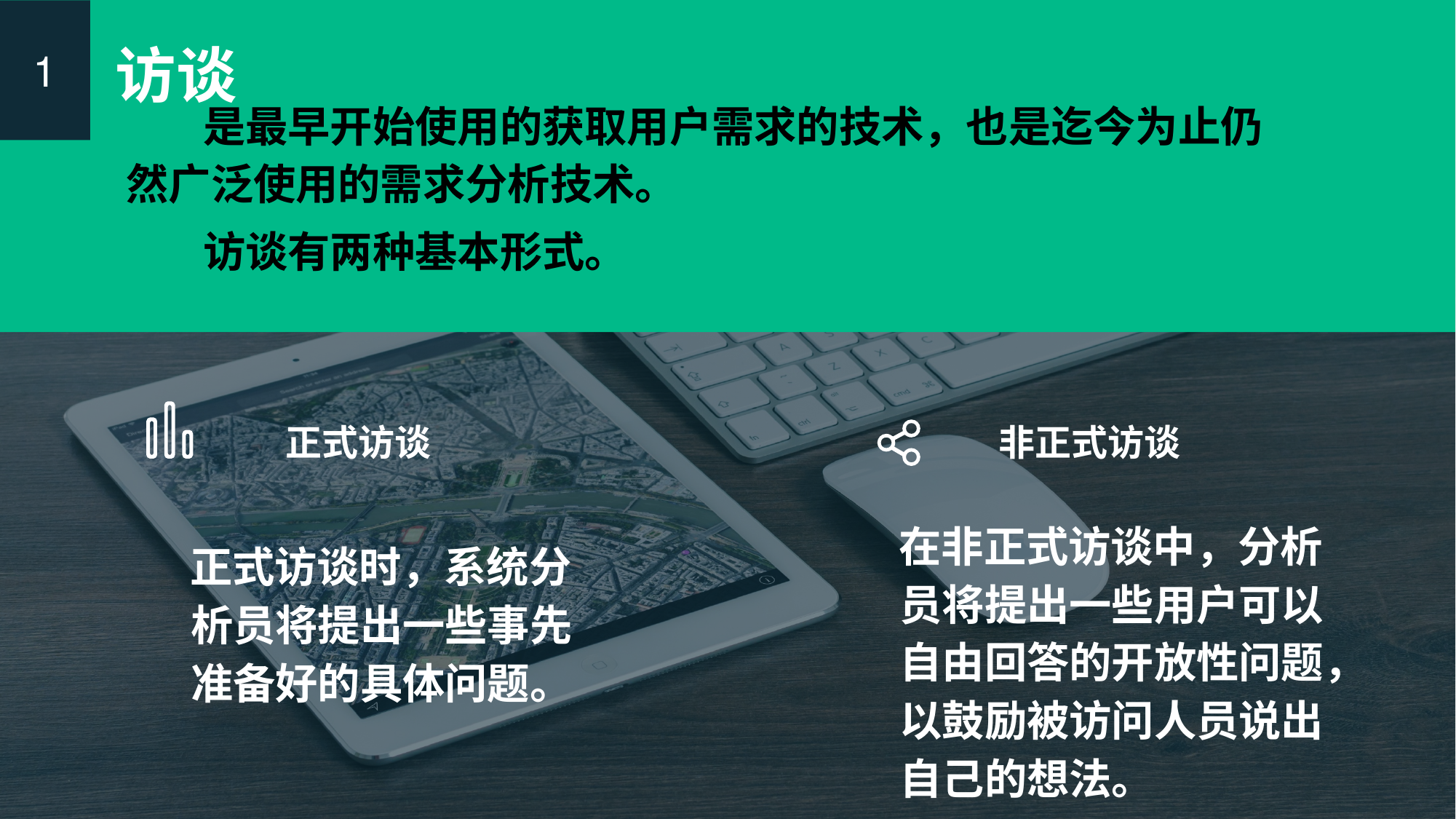

1
访谈
       是最早开始使用的获取用户需求的技术，也是迄今为止仍然广泛使用的需求分析技术。
       访谈有两种基本形式。

正式访谈
非正式访谈

在非正式访谈中，分析员将提出一些用户可以自由回答的开放性问题，以鼓励被访问人员说出自己的想法。
正式访谈时，系统分析员将提出一些事先准备好的具体问题。